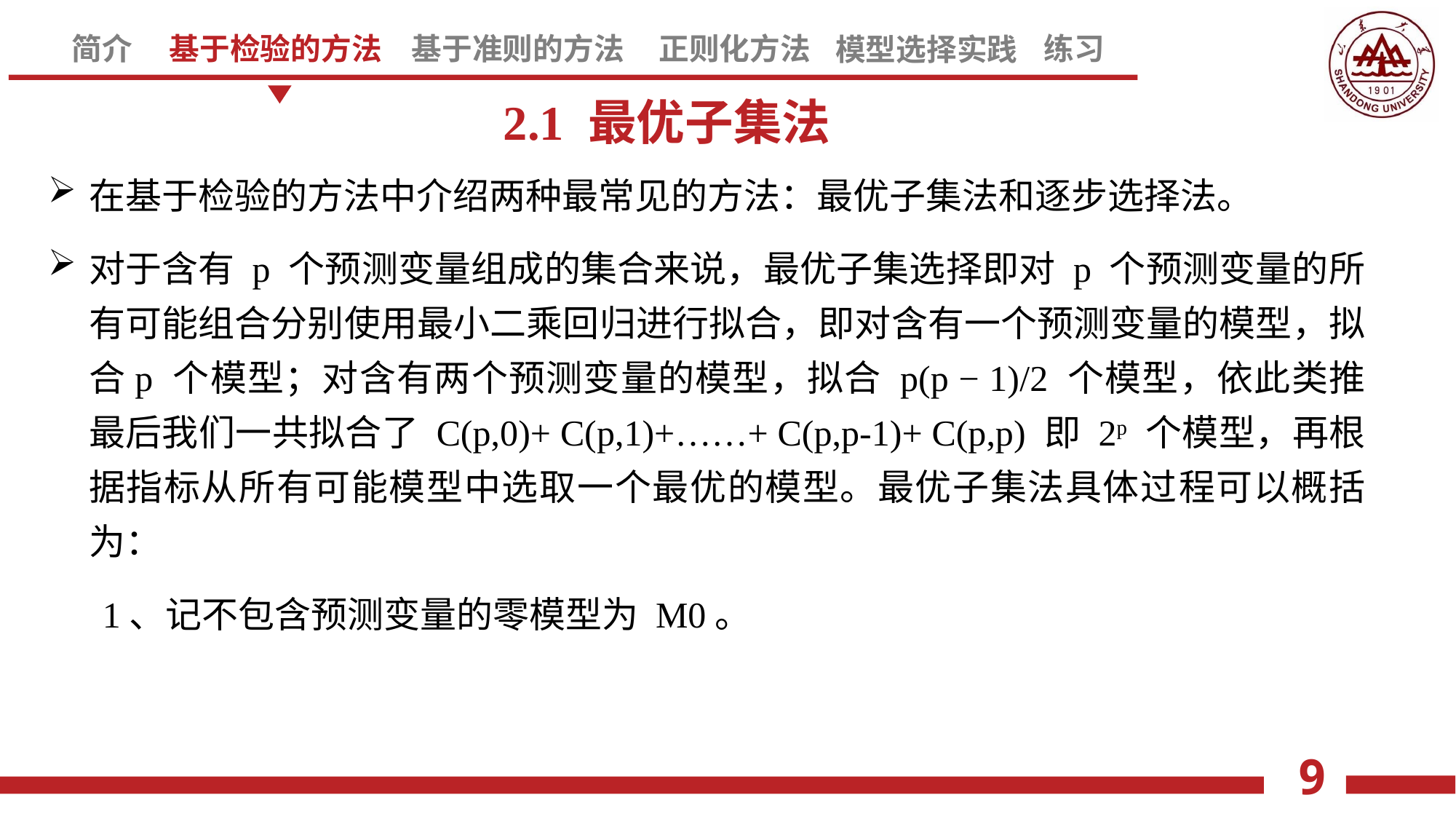

2.1 最优子集法
在基于检验的方法中介绍两种最常见的方法：最优子集法和逐步选择法。
对于含有 p 个预测变量组成的集合来说，最优子集选择即对 p 个预测变量的所有可能组合分别使用最小二乘回归进行拟合，即对含有一个预测变量的模型，拟合p 个模型；对含有两个预测变量的模型，拟合 p(p − 1)/2 个模型，依此类推最后我们一共拟合了 C(p,0)+ C(p,1)+……+ C(p,p-1)+ C(p,p) 即 2p 个模型，再根据指标从所有可能模型中选取一个最优的模型。最优子集法具体过程可以概括为：
1、记不包含预测变量的零模型为 M0。